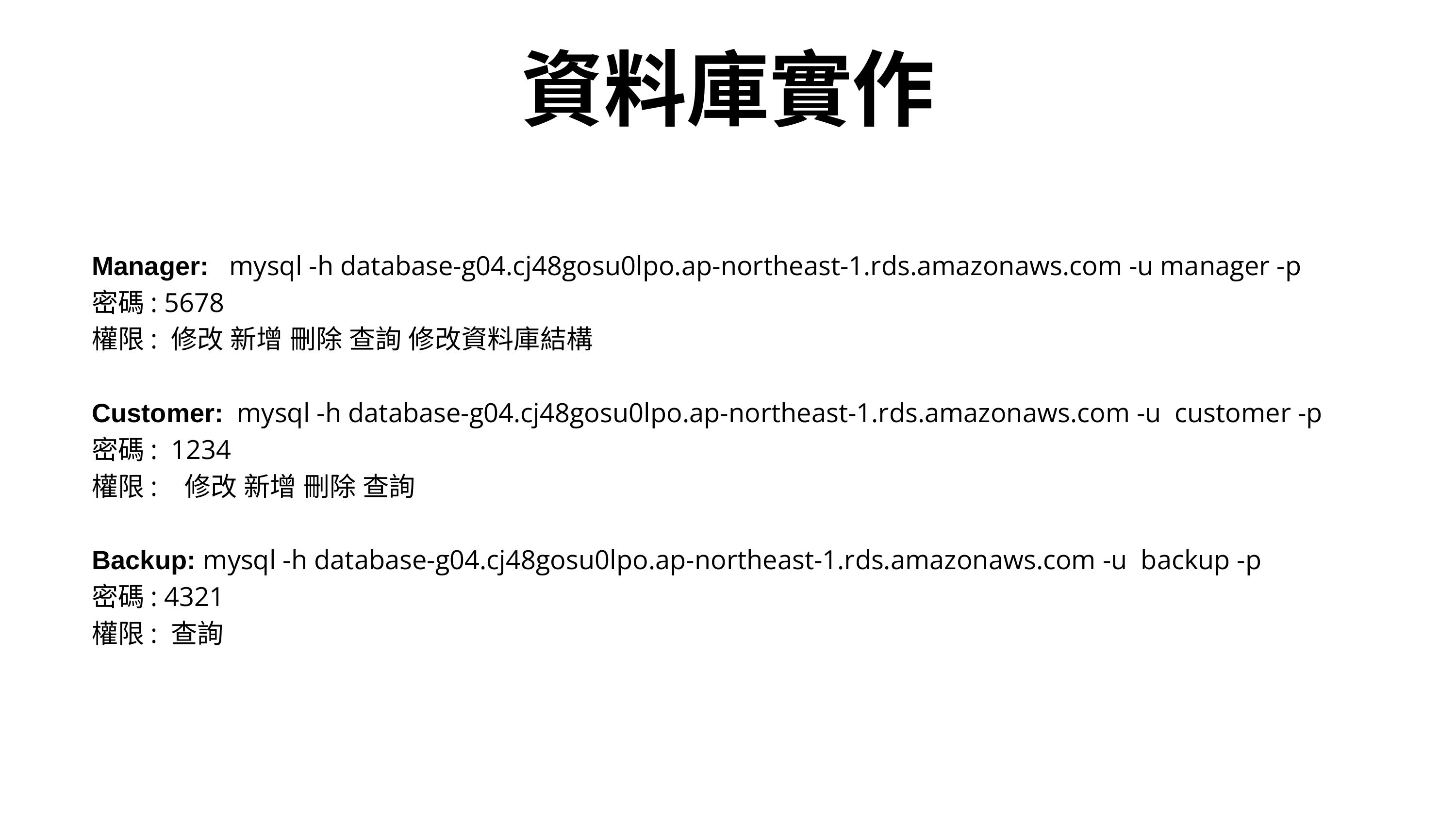

資料庫實作
Manager:   mysql -h database-g04.cj48gosu0lpo.ap-northeast-1.rds.amazonaws.com -u manager -p
密碼: 5678
權限: 修改 新增 刪除 查詢 修改資料庫結構

Customer:  mysql -h database-g04.cj48gosu0lpo.ap-northeast-1.rds.amazonaws.com -u  customer -p
密碼:  1234
權限:   修改 新增 刪除 查詢

Backup: mysql -h database-g04.cj48gosu0lpo.ap-northeast-1.rds.amazonaws.com -u  backup -p
密碼: 4321
權限: 查詢